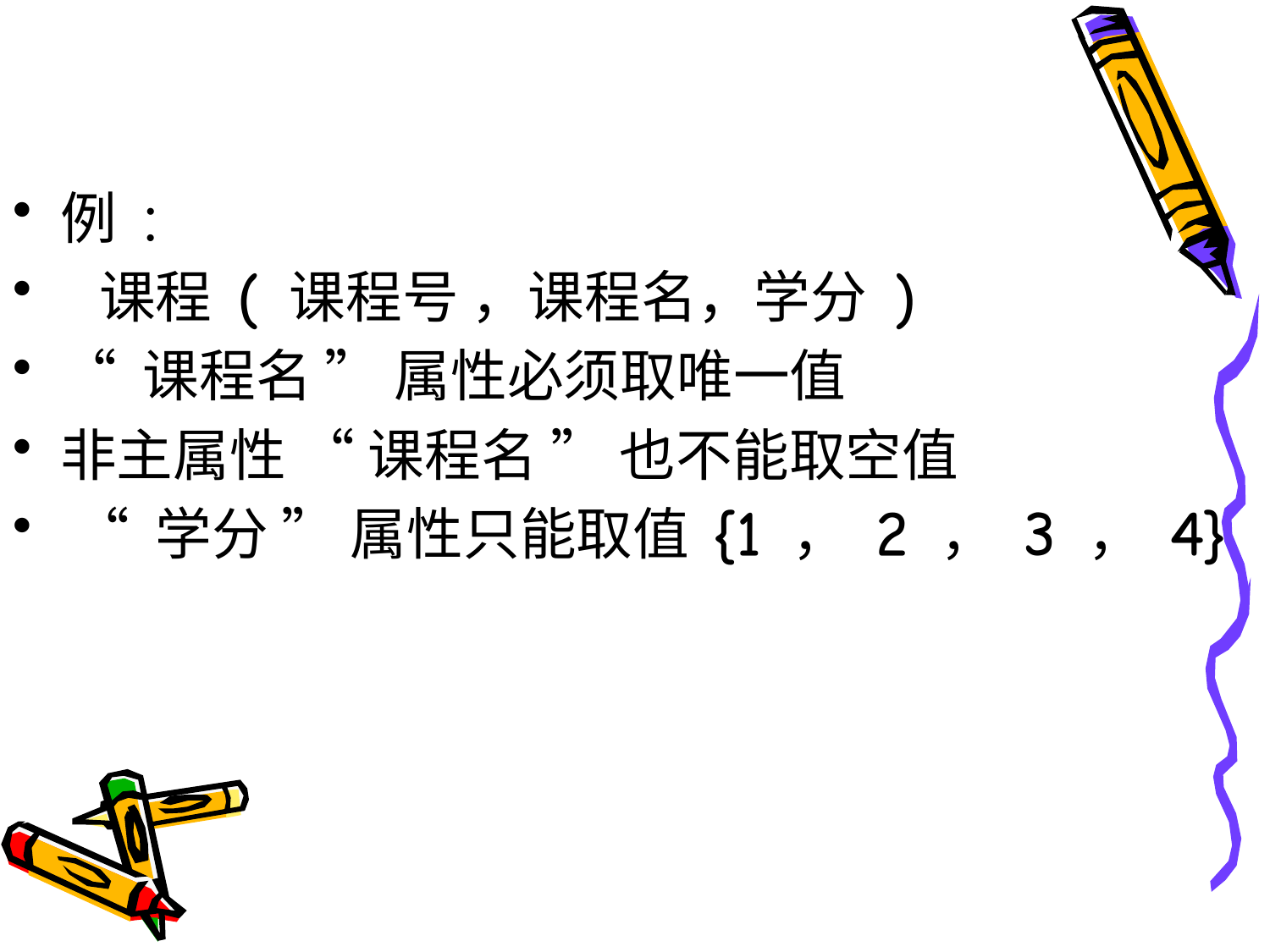

#
例 :
  课程 ( 课程号 ，课程名，学分 )
“ 课程名 ” 属性必须取唯一值
非主属性 “ 课程名 ” 也不能取空值
 “ 学分 ” 属性只能取值 {1 ， 2 ， 3 ， 4}